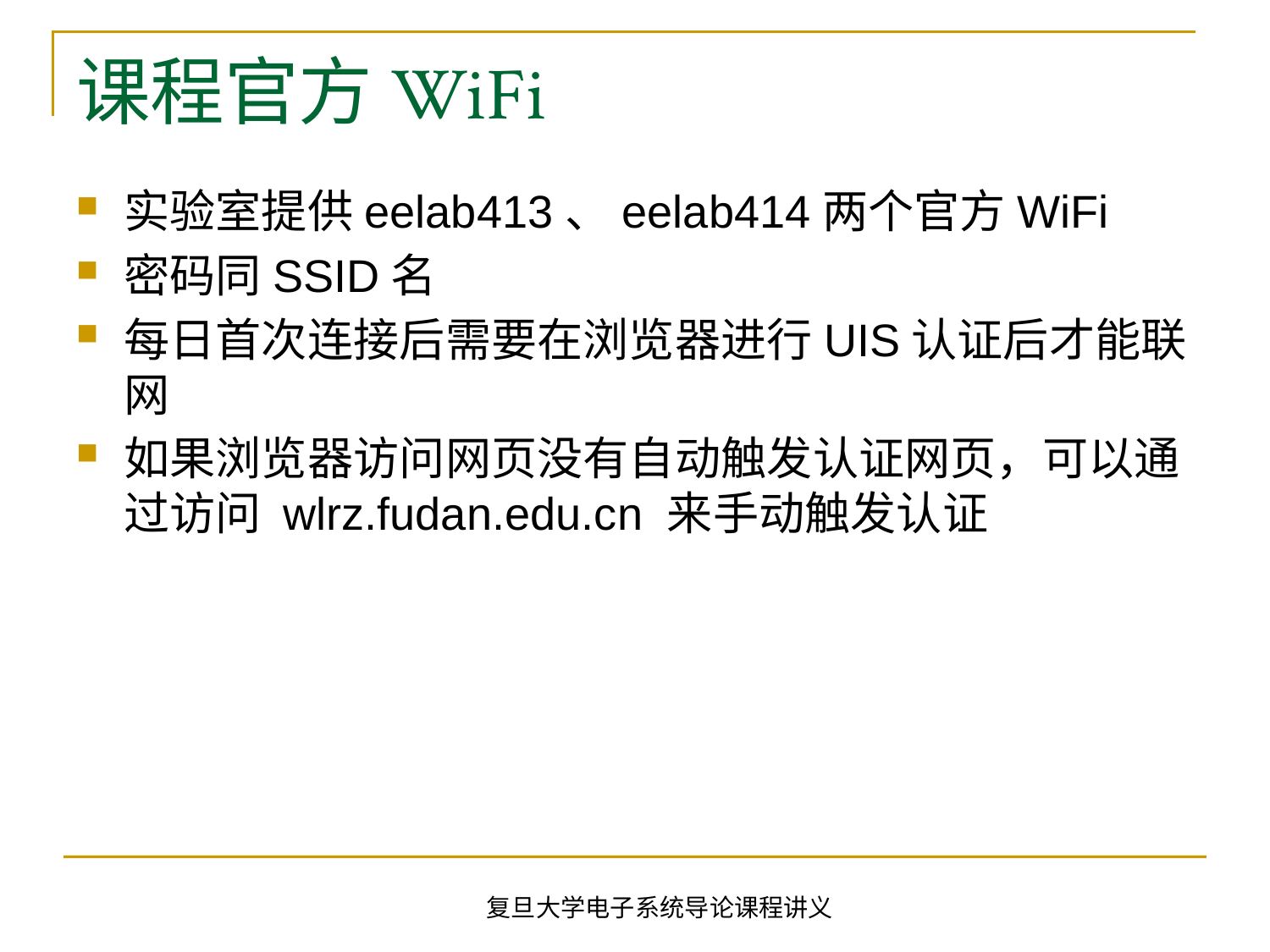

# 课程官方WiFi
实验室提供eelab413、eelab414两个官方WiFi
密码同SSID名
每日首次连接后需要在浏览器进行UIS认证后才能联网
如果浏览器访问网页没有自动触发认证网页，可以通过访问 wlrz.fudan.edu.cn 来手动触发认证